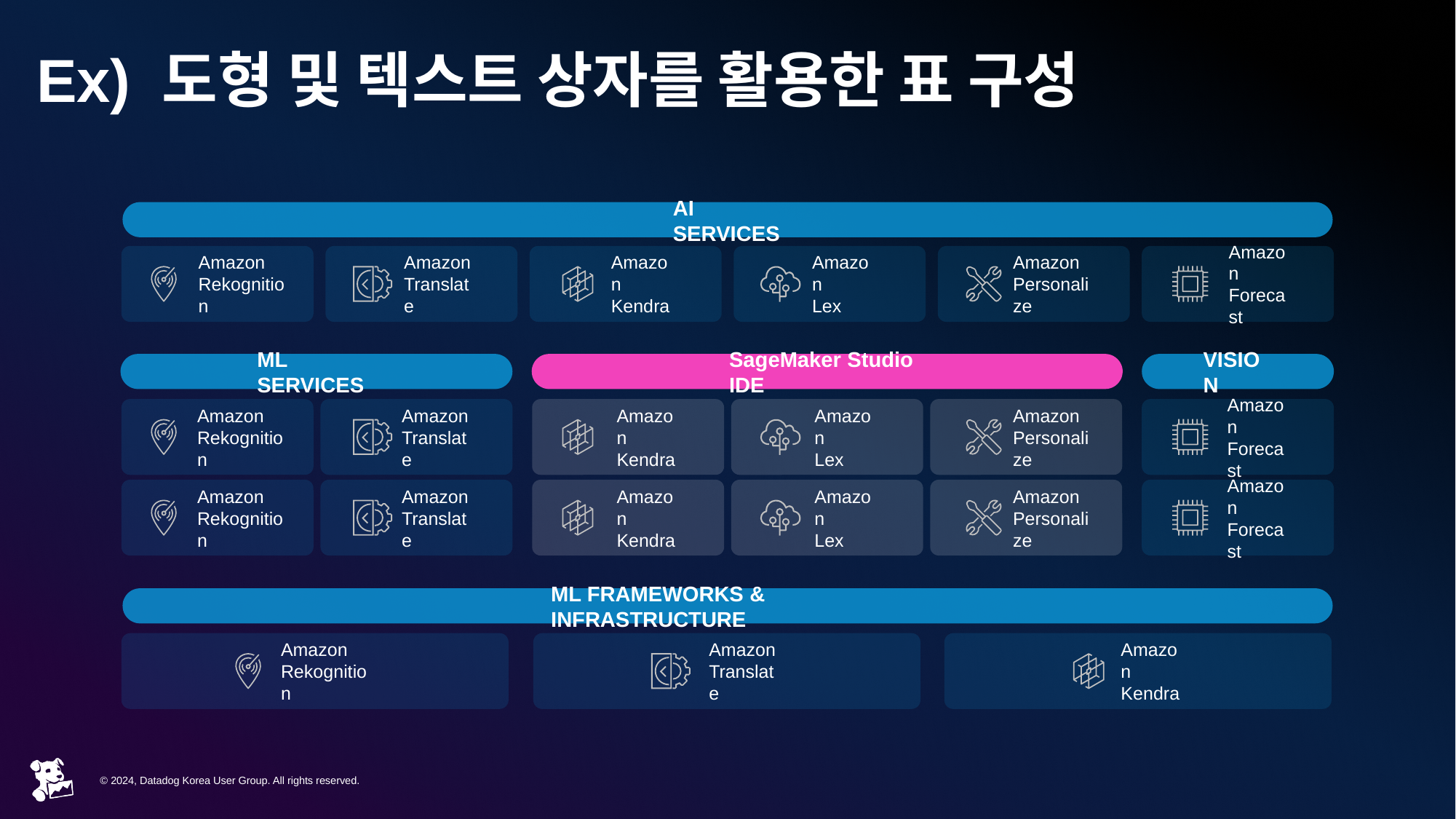

# Ex) 도형 및 텍스트 상자를 활용한 표 구성

AI SERVICES

Amazon
Rekognition
Amazon
Translate
Amazon
Personalize
Amazon
Forecast
Amazon
Kendra
Amazon
Lex

ML SERVICES
SageMaker Studio IDE
VISION

Amazon
Rekognition
Amazon
Translate
Amazon
Personalize
Amazon
Forecast
Amazon
Kendra
Amazon
Lex

Amazon
Rekognition
Amazon
Translate
Amazon
Personalize
Amazon
Forecast
Amazon
Kendra
Amazon
Lex

ML FRAMEWORKS & INFRASTRUCTURE

Amazon
Rekognition
Amazon
Translate
Amazon
Kendra